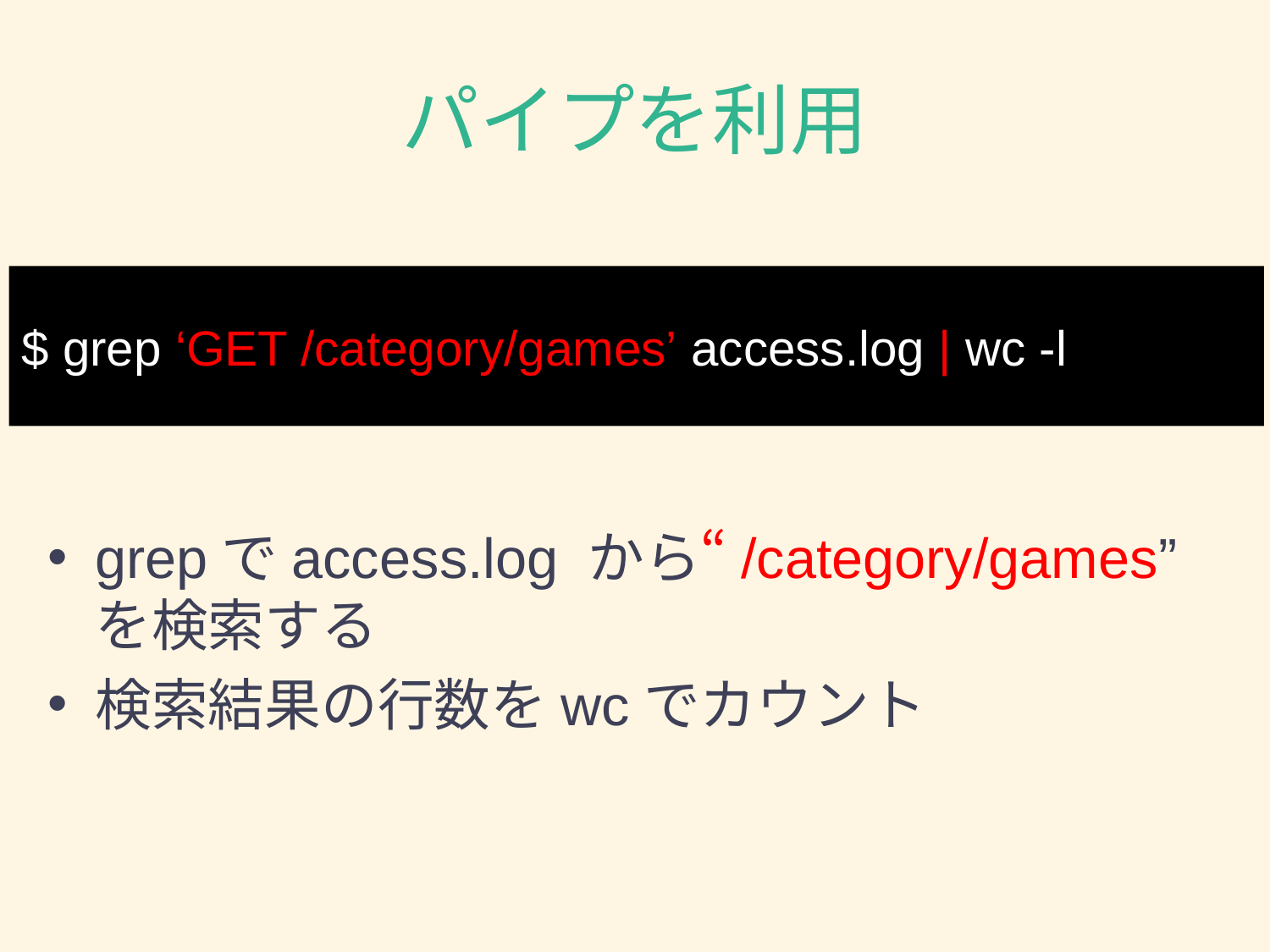

# パイプを利用
$ grep ‘GET /category/games’ access.log | wc -l
grepでaccess.log から“/category/games” を検索する
検索結果の行数をwcでカウント